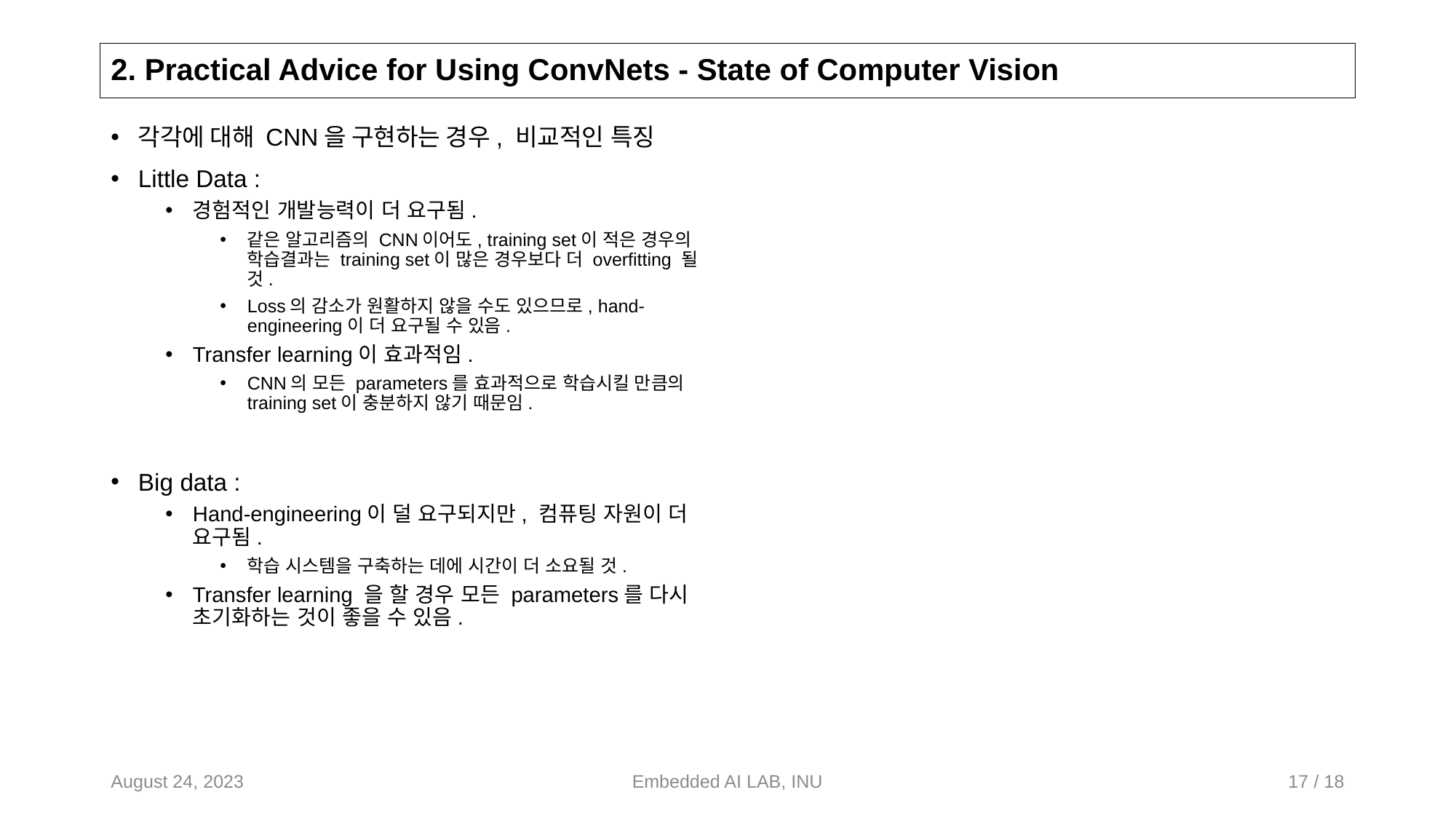

# 2. Practical Advice for Using ConvNets - State of Computer Vision
각각에 대해 CNN을 구현하는 경우, 비교적인 특징
Little Data :
경험적인 개발능력이 더 요구됨.
같은 알고리즘의 CNN이어도, training set이 적은 경우의 학습결과는 training set이 많은 경우보다 더 overfitting 될 것.
Loss의 감소가 원활하지 않을 수도 있으므로, hand-engineering이 더 요구될 수 있음.
Transfer learning이 효과적임.
CNN의 모든 parameters를 효과적으로 학습시킬 만큼의 training set이 충분하지 않기 때문임.

Big data :
Hand-engineering이 덜 요구되지만, 컴퓨팅 자원이 더 요구됨.
학습 시스템을 구축하는 데에 시간이 더 소요될 것.
Transfer learning 을 할 경우 모든 parameters를 다시 초기화하는 것이 좋을 수 있음.

August 24, 2023
Embedded AI LAB, INU
17 / 18